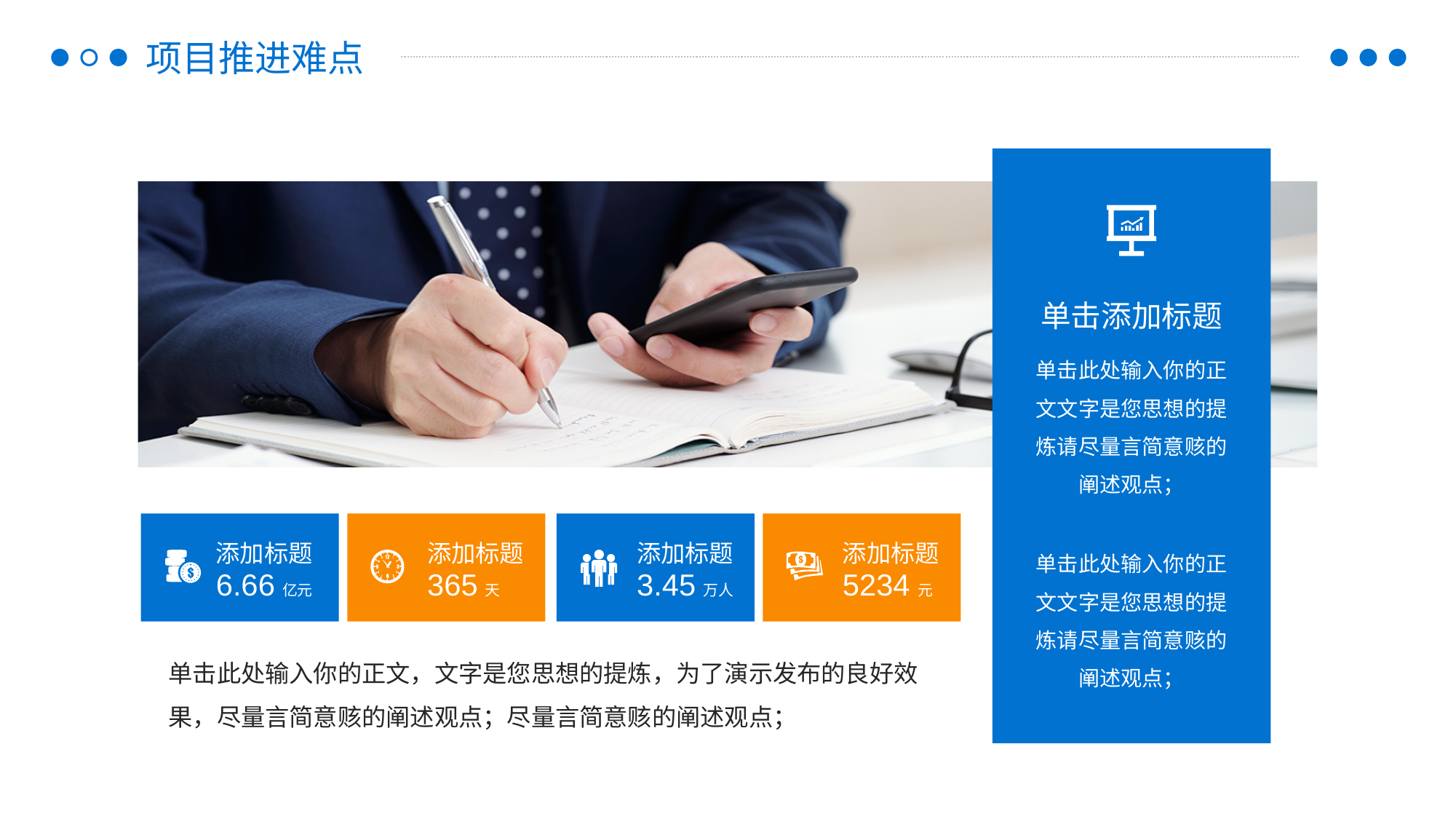

项目推进难点

单击添加标题
单击此处输入你的正文文字是您思想的提炼请尽量言简意赅的阐述观点；

添加标题
添加标题
添加标题
添加标题
单击此处输入你的正文文字是您思想的提炼请尽量言简意赅的阐述观点；

3.45万人
5234元
6.66亿元
365天
单击此处输入你的正文，文字是您思想的提炼，为了演示发布的良好效果，尽量言简意赅的阐述观点；尽量言简意赅的阐述观点；